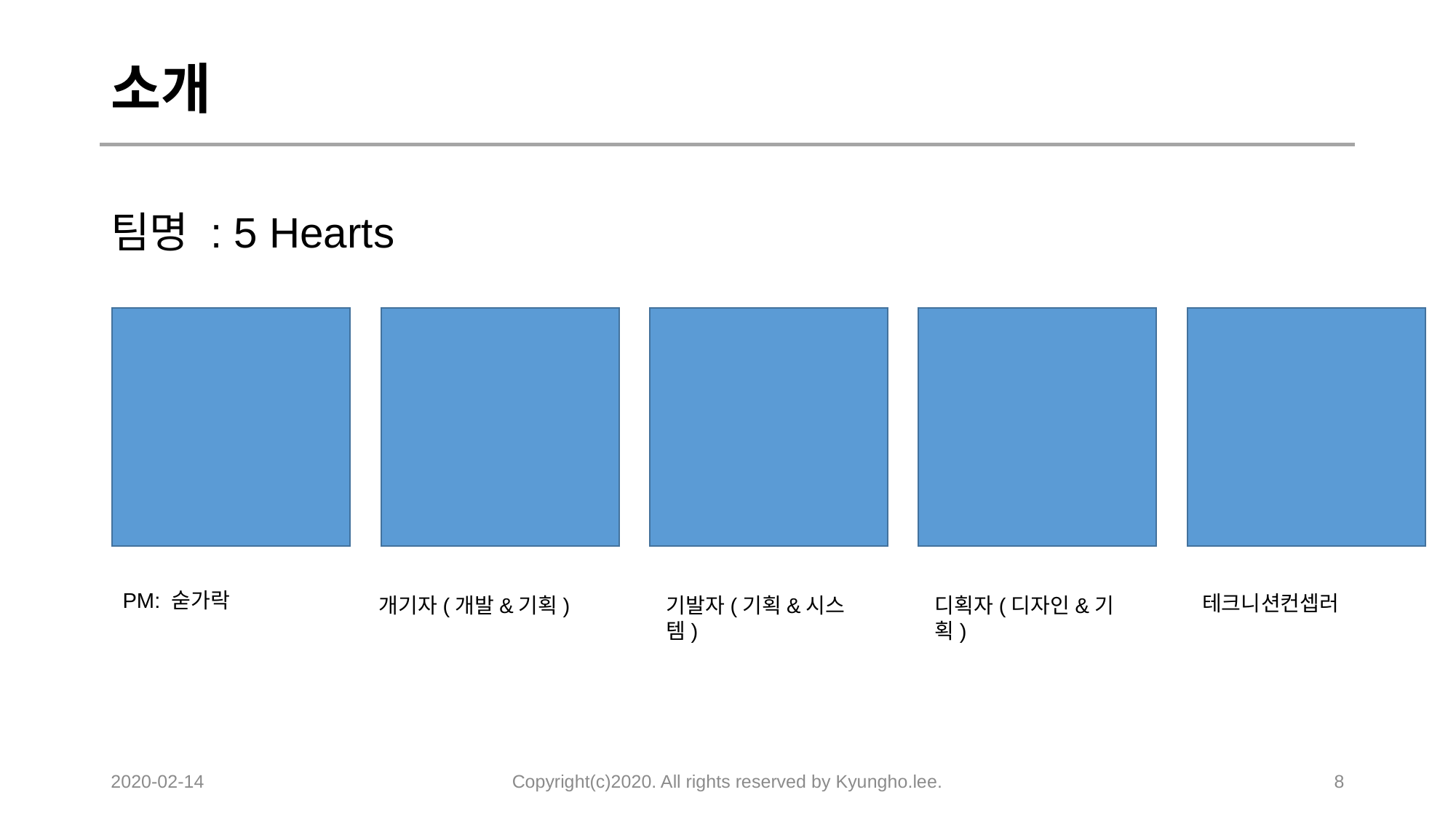

# 소개
팀명 : 5 Hearts

PM: 숟가락
테크니션컨셉러
개기자(개발&기획)
기발자(기획&시스템)
디획자(디자인&기획)
2020-02-14
Copyright(c)2020. All rights reserved by Kyungho.lee.
8